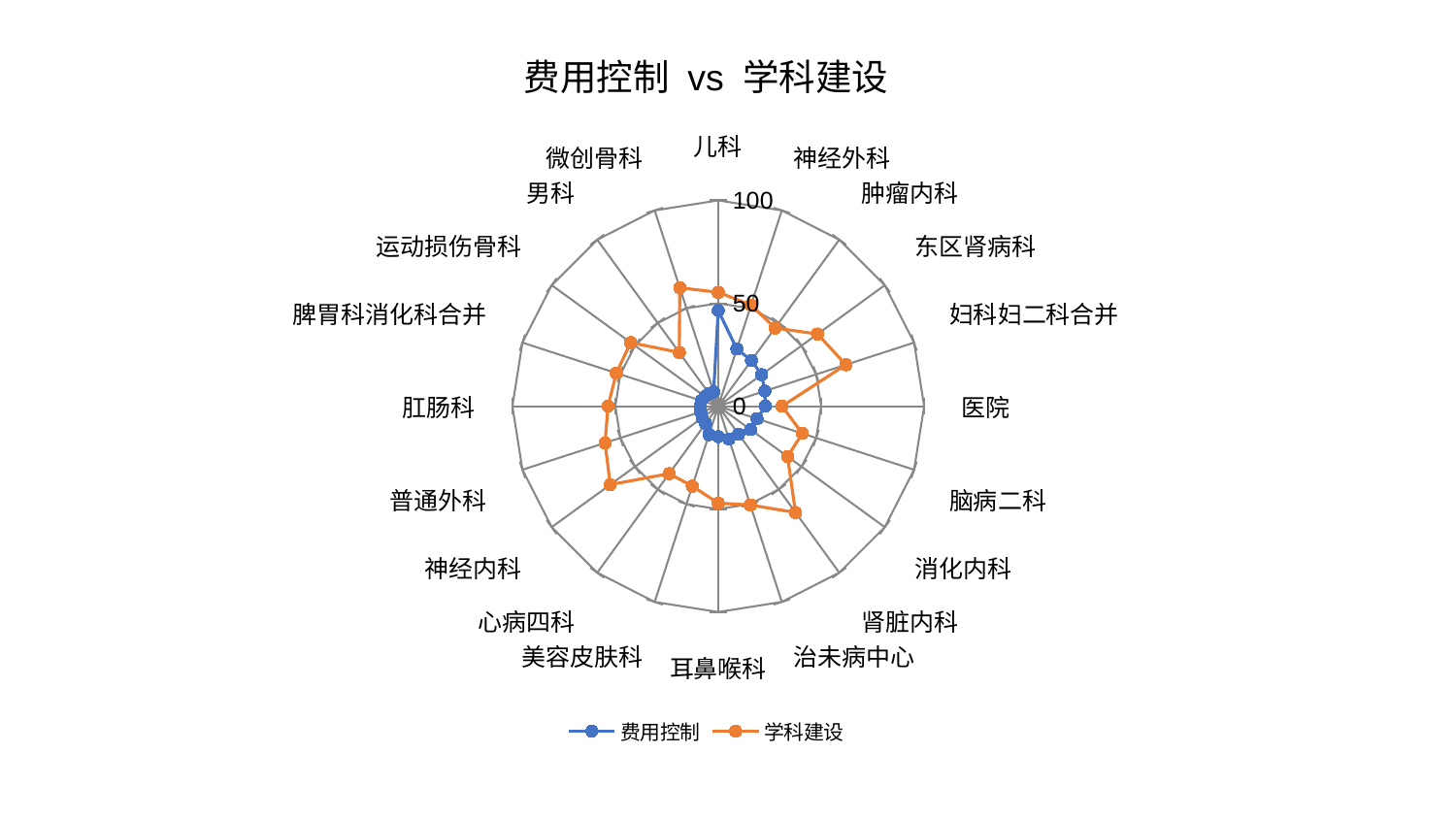

### Chart: 费用控制 vs 学科建设

| Category | 费用控制 | 学科建设 |
|---|---|---|
| 儿科 | 46.49017769524525 | 55.34514254102638 |
| 神经外科 | 29.241630560209515 | 51.684581106344424 |
| 肿瘤内科 | 27.468183144699076 | 46.97429966349642 |
| 东区肾病科 | 26.06054012468833 | 59.63331782829346 |
| 妇科妇二科合并 | 23.83019298435573 | 65.17868956440775 |
| 医院 | 22.868001588837735 | 31.003758555077514 |
| 脑病二科 | 19.79835497130676 | 42.964957309418686 |
| 消化内科 | 19.384057573858367 | 41.631049310885416 |
| 肾脏内科 | 16.826396115114182 | 63.874222721086426 |
| 治未病中心 | 16.803023099003198 | 50.48364281093493 |
| 耳鼻喉科 | 14.805278510409678 | 47.114654478569264 |
| 美容皮肤科 | 14.536711861270208 | 40.86669979971177 |
| 心病四科 | 10.421044085541762 | 40.52056389198909 |
| 神经内科 | 9.704960070994591 | 64.85231487515505 |
| 普通外科 | 9.00270274357598 | 57.83411429421969 |
| 肛肠科 | 8.824055490357264 | 53.56166532716429 |
| 脾胃科消化科合并 | 8.615227920487929 | 52.05700198935704 |
| 运动损伤骨科 | 7.9797859674280955 | 52.593455334704664 |
| 男科 | 7.584717772447493 | 32.24381897100711 |
| 微创骨科 | 7.265012204535394 | 60.52541932824534 |
41